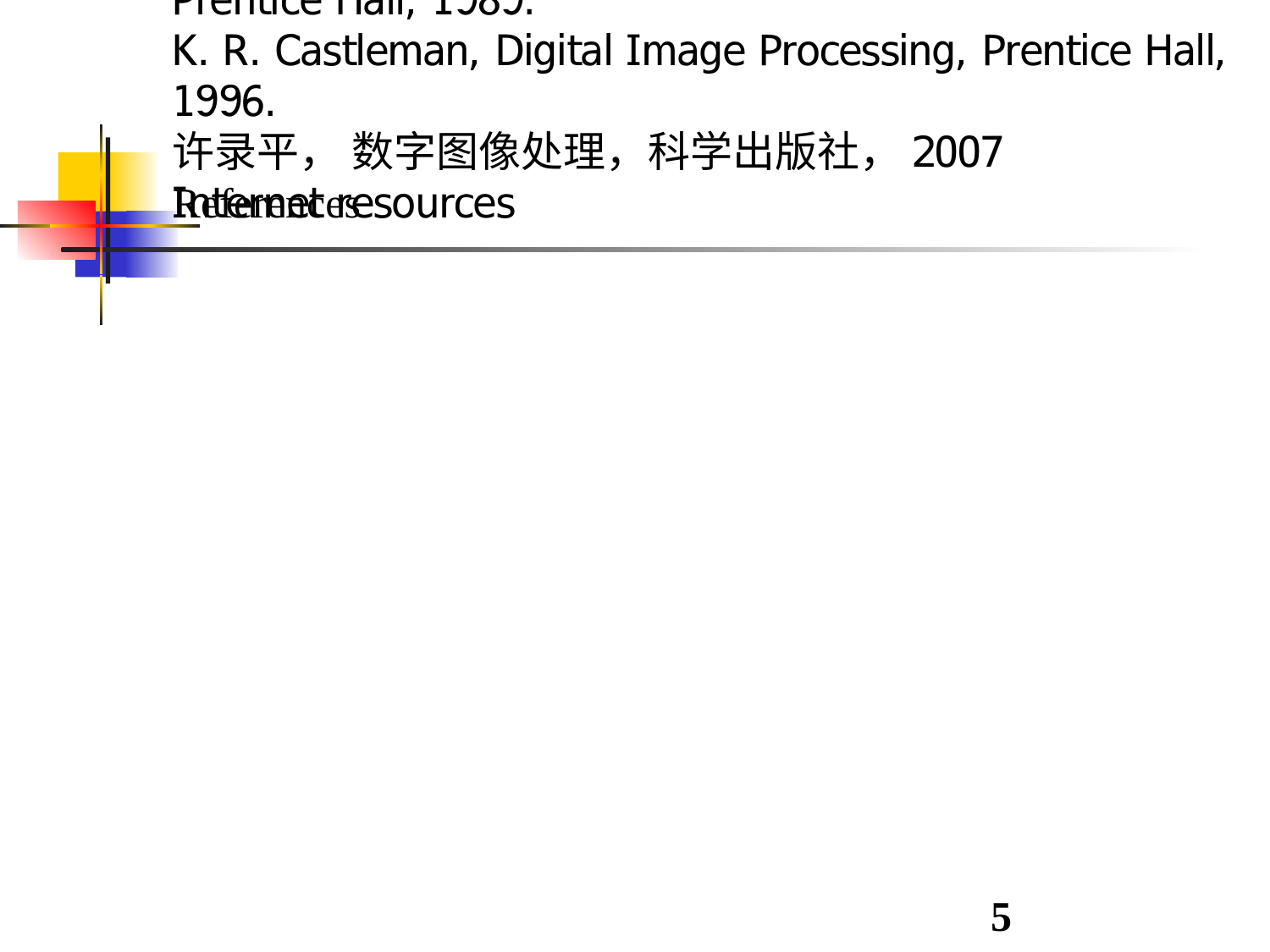

References
Reference :
阮秋琦， 阮宇智译，数字图像处理（第三版），电子工业出版社，2011
A. K. Jain, Fundamentals of Digital Image Processing, Prentice Hall, 1989.
K. R. Castleman, Digital Image Processing, Prentice Hall, 1996.
许录平， 数字图像处理，科学出版社，2007
Internet resources
5